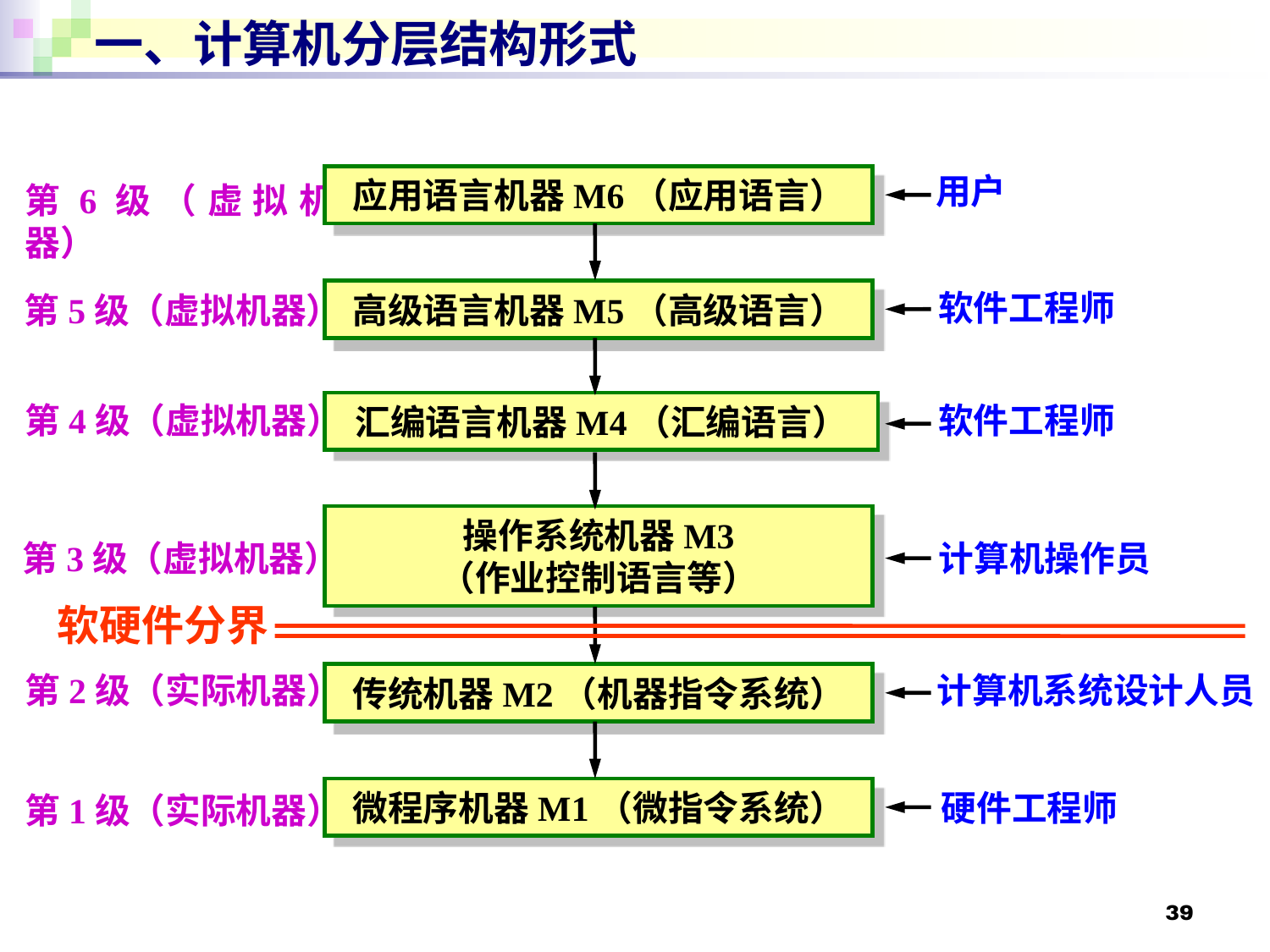

# 一、计算机分层结构形式
应用语言机器M6（应用语言）
用户
第6级（虚拟机器）

高级语言机器M5（高级语言）
软件工程师
第5级（虚拟机器）

汇编语言机器M4（汇编语言）
第4级（虚拟机器）
软件工程师

操作系统机器M3
（作业控制语言等）
第3级（虚拟机器）
计算机操作员

软硬件分界

传统机器M2（机器指令系统）
第2级（实际机器）
计算机系统设计人员

微程序机器M1（微指令系统）
硬件工程师
第1级（实际机器）

39